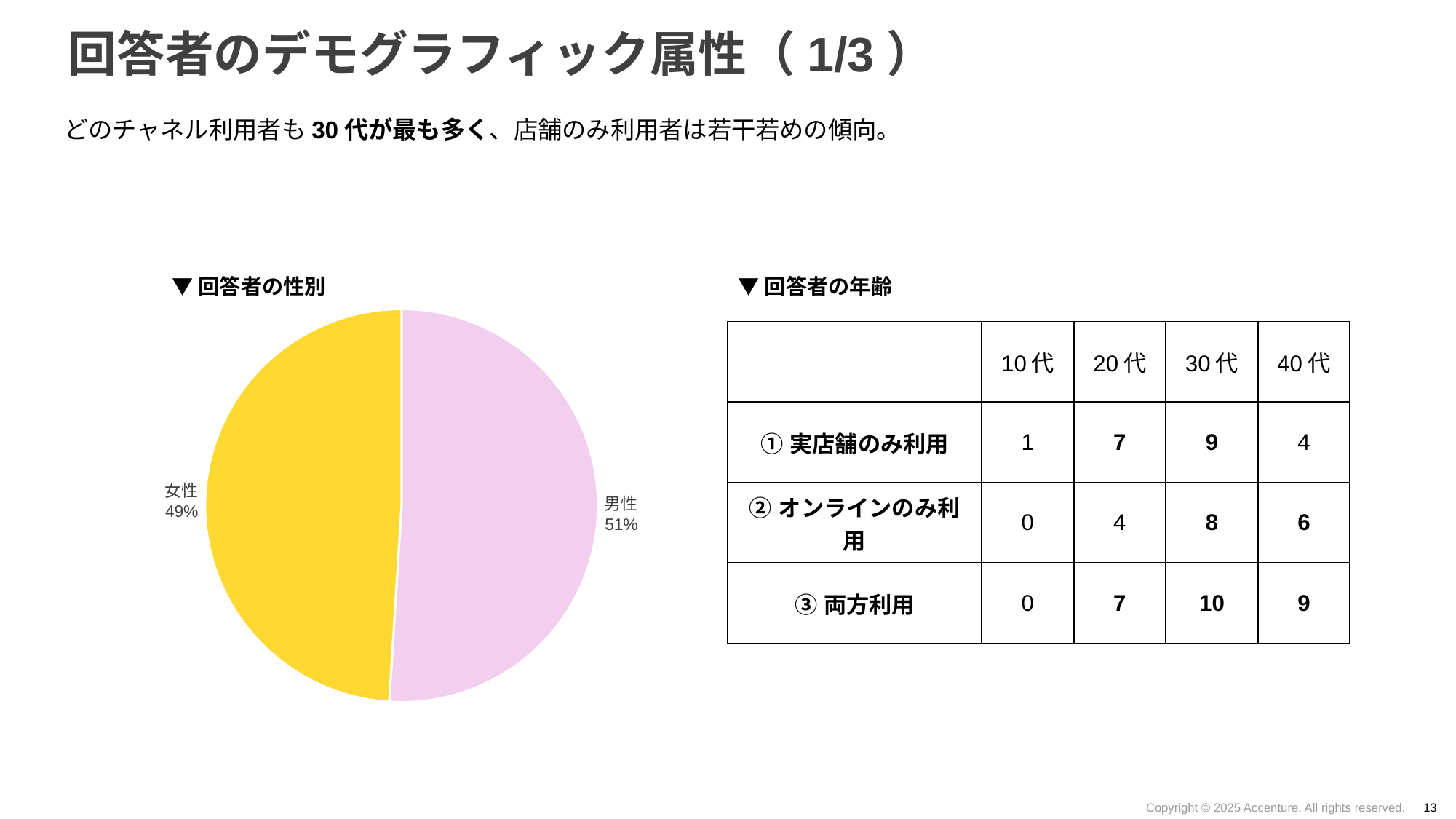

# 回答者のデモグラフィック属性（1/3）
どのチャネル利用者も30代が最も多く、店舗のみ利用者は若干若めの傾向。
▼回答者の性別
▼回答者の年齢

### Chart

| Category |  |
|---|---|
| 男性 | 51.0 |
| 女性 | 49.0 |
|  | 10代 | 20代 | 30代 | 40代 |
| --- | --- | --- | --- | --- |
| ①実店舗のみ利用 | 1 | 7 | 9 | 4 |
| ②オンラインのみ利用 | 0 | 4 | 8 | 6 |
| ③両方利用 | 0 | 7 | 10 | 9 |